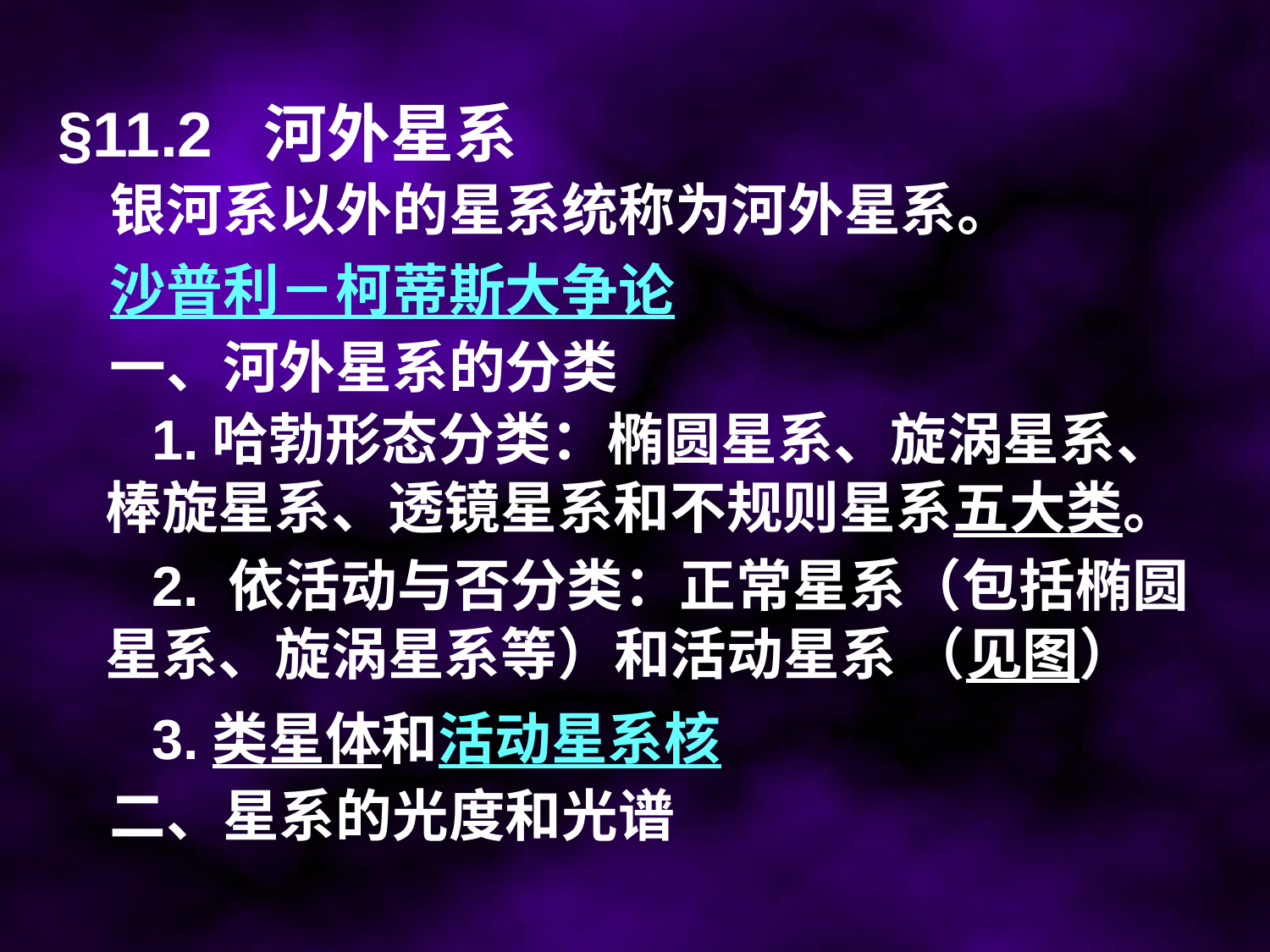

§11.2  河外星系
   银河系以外的星系统称为河外星系。
   沙普利－柯蒂斯大争论
   一、河外星系的分类
      1.哈勃形态分类：椭圆星系、旋涡星系、棒旋星系、透镜星系和不规则星系五大类。
      2. 依活动与否分类：正常星系（包括椭圆星系、旋涡星系等）和活动星系 （见图）
      3.类星体和活动星系核
   二、星系的光度和光谱